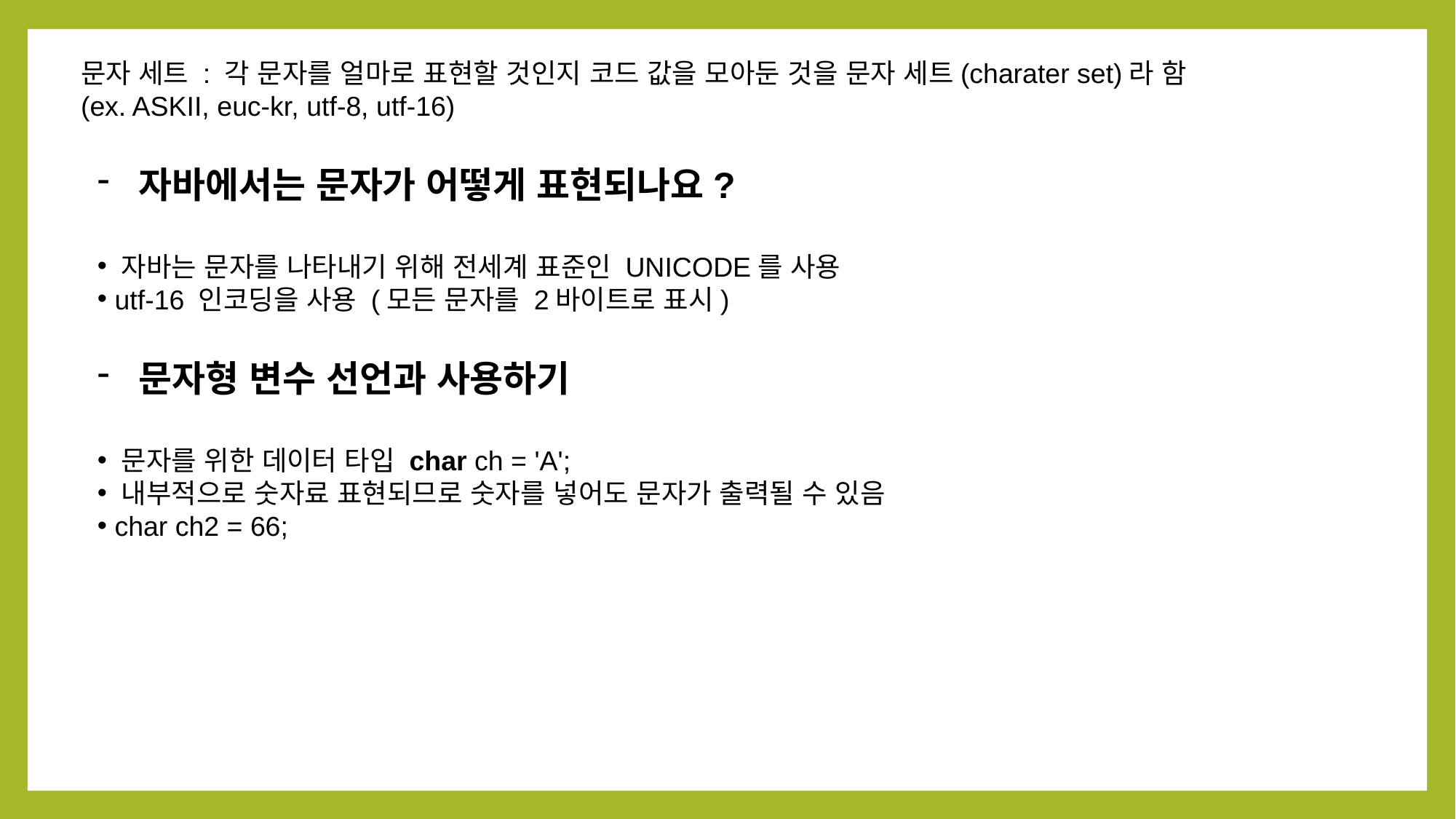

문자 세트 : 각 문자를 얼마로 표현할 것인지 코드 값을 모아둔 것을 문자 세트(charater set)라 함
(ex. ASKII, euc-kr, utf-8, utf-16)
자바에서는 문자가 어떻게 표현되나요?

 자바는 문자를 나타내기 위해 전세계 표준인 UNICODE를 사용
 utf-16 인코딩을 사용 (모든 문자를 2바이트로 표시)
문자형 변수 선언과 사용하기

 문자를 위한 데이터 타입 char ch = 'A';
 내부적으로 숫자료 표현되므로 숫자를 넣어도 문자가 출력될 수 있음
 char ch2 = 66;